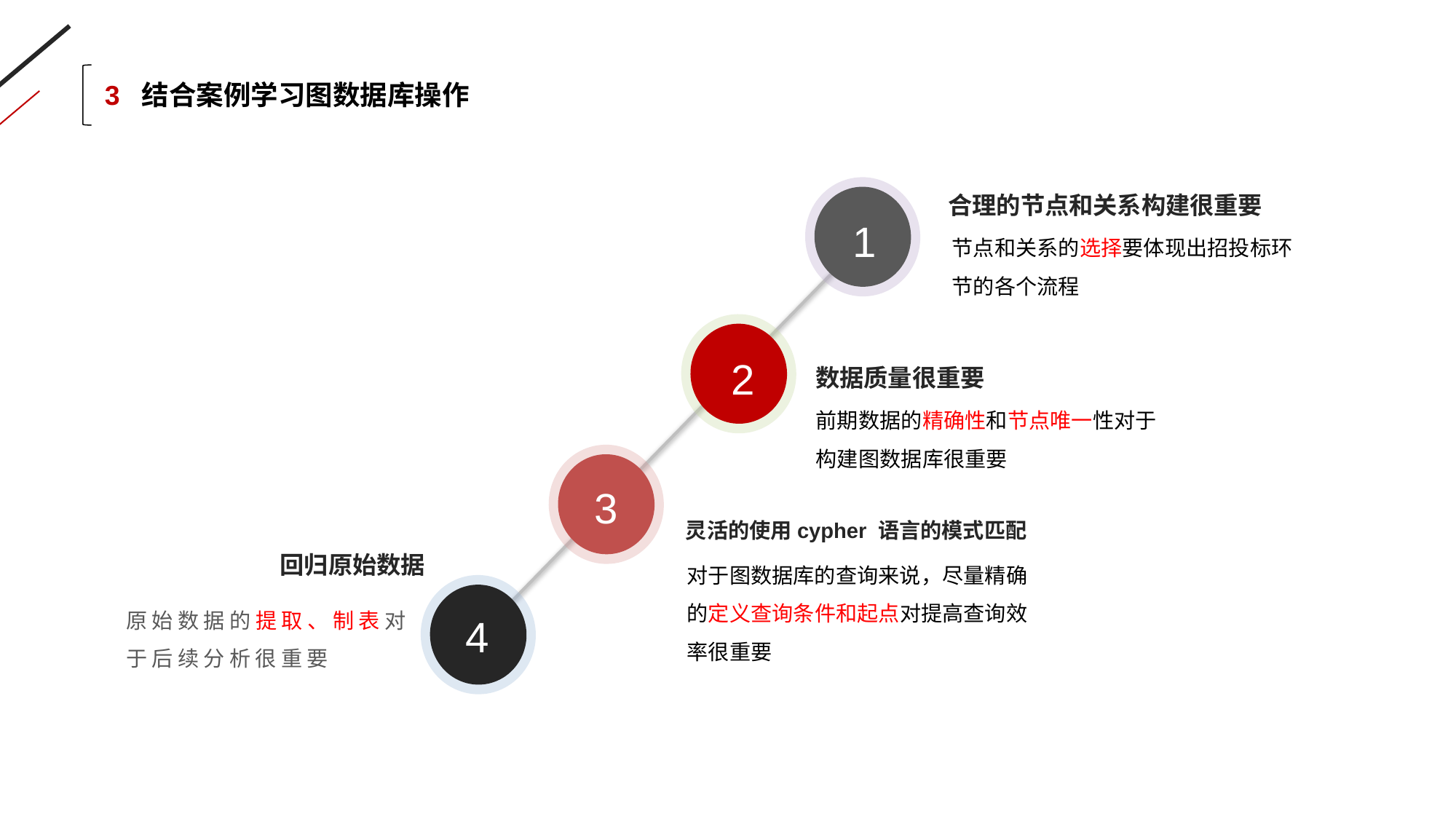

3  结合案例学习图数据库操作
合理的节点和关系构建很重要

节点和关系的选择要体现出招投标环节的各个流程
1
2
数据质量很重要
前期数据的精确性和节点唯一性对于构建图数据库很重要
3
灵活的使用cypher 语言的模式匹配
对于图数据库的查询来说，尽量精确的定义查询条件和起点对提高查询效率很重要
回归原始数据
原始数据的提取、制表对于后续分析很重要
4